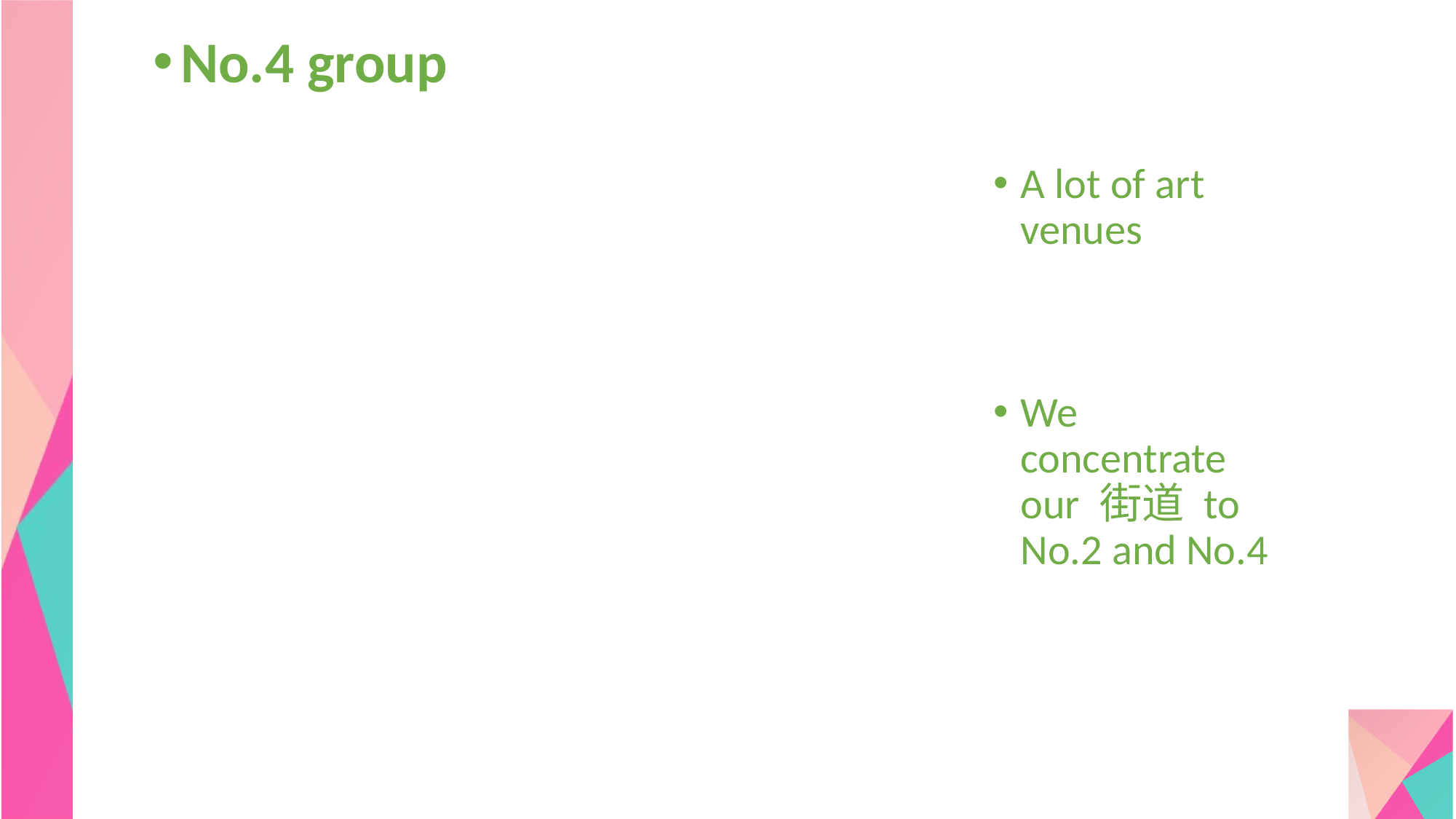

No.4 group

A lot of art venues

We concentrate our 街道 to No.2 and No.4